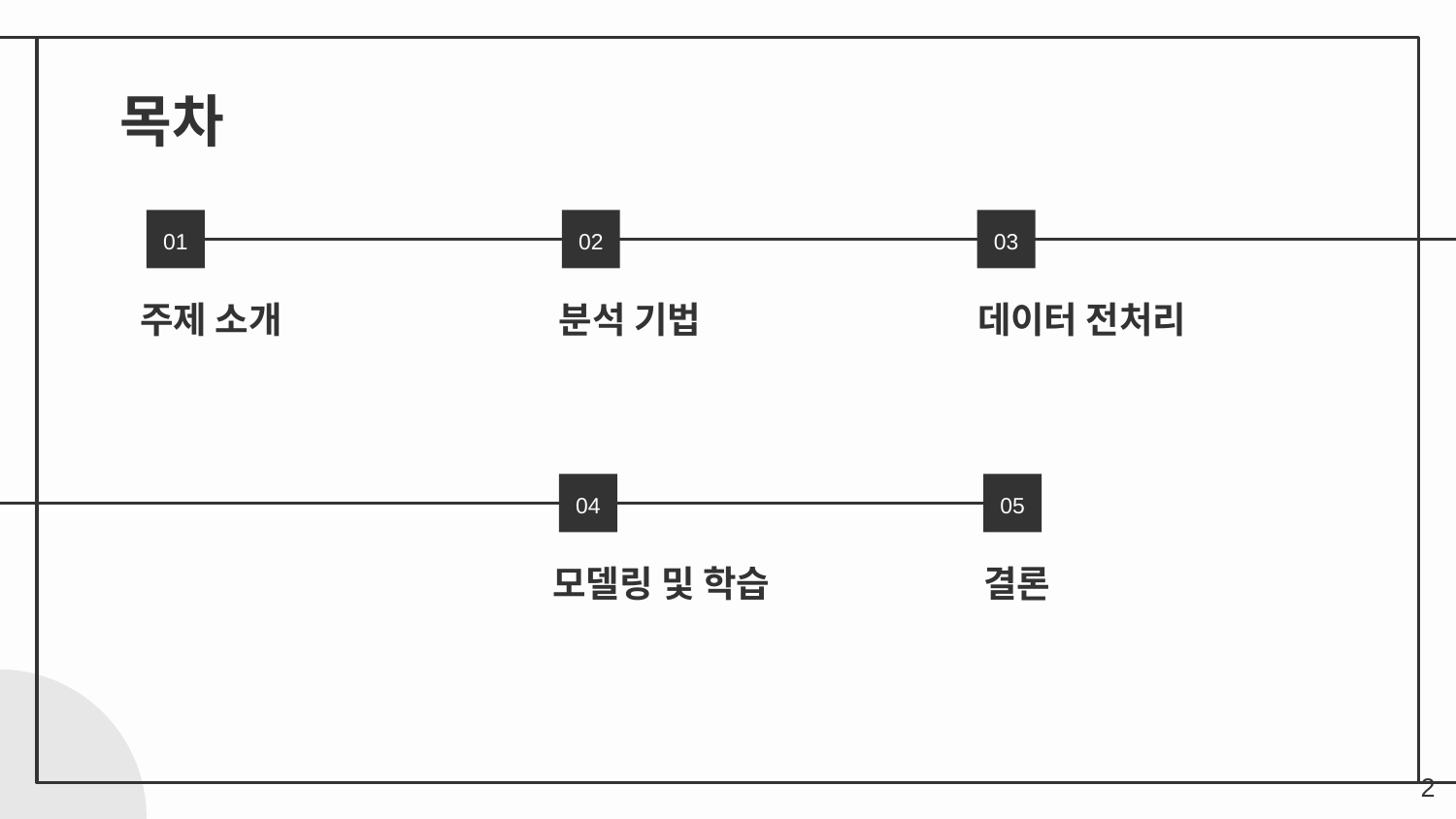

# 목차
01
02
03
주제 소개
분석 기법
데이터 전처리
04
05
모델링 및 학습
결론
2